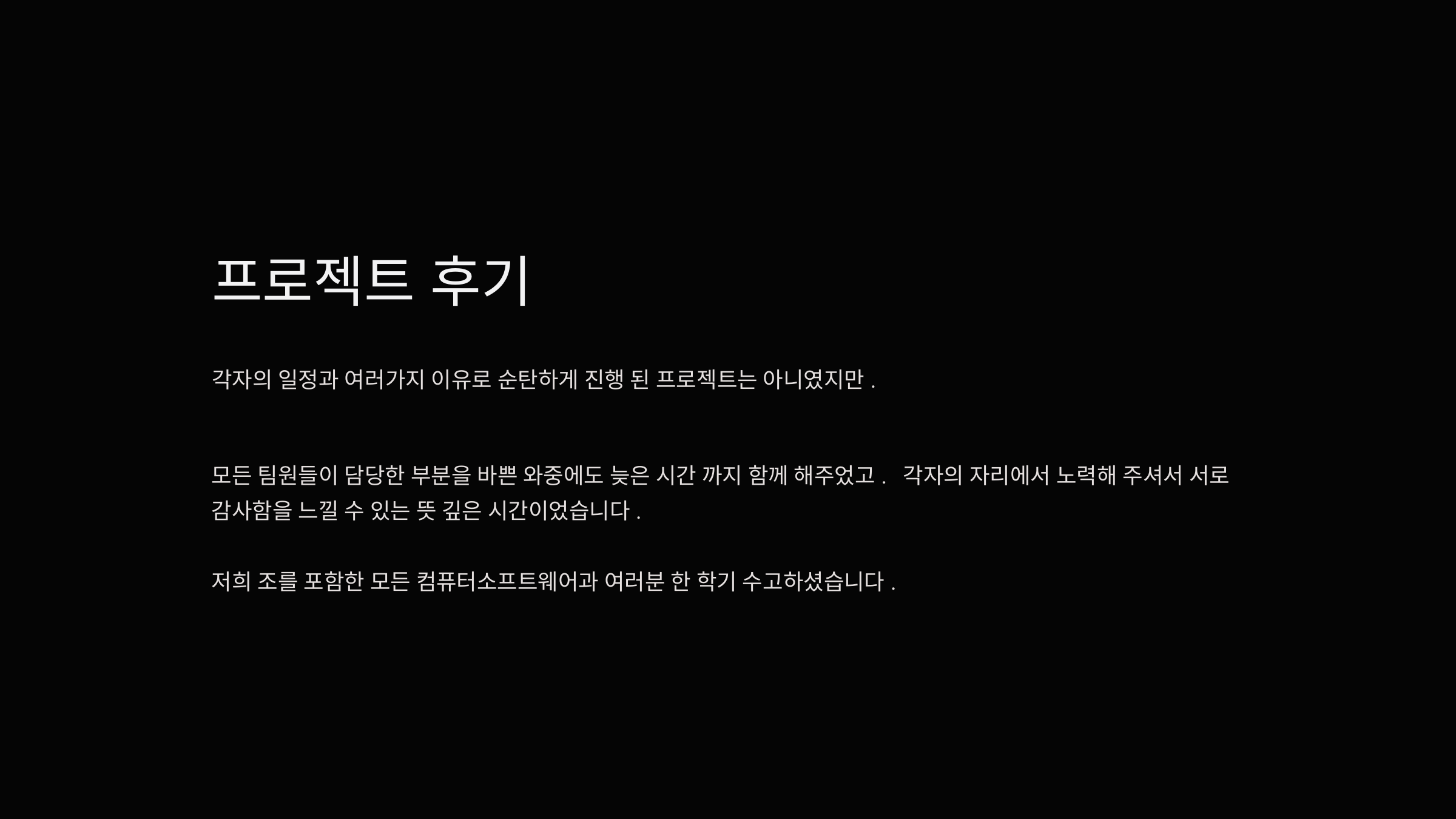

프로젝트 후기
각자의 일정과 여러가지 이유로 순탄하게 진행 된 프로젝트는 아니였지만.

모든 팀원들이 담당한 부분을 바쁜 와중에도 늦은 시간 까지 함께 해주었고.  각자의 자리에서 노력해 주셔서 서로 감사함을 느낄 수 있는 뜻 깊은 시간이었습니다.

저희 조를 포함한 모든 컴퓨터소프트웨어과 여러분 한 학기 수고하셨습니다.